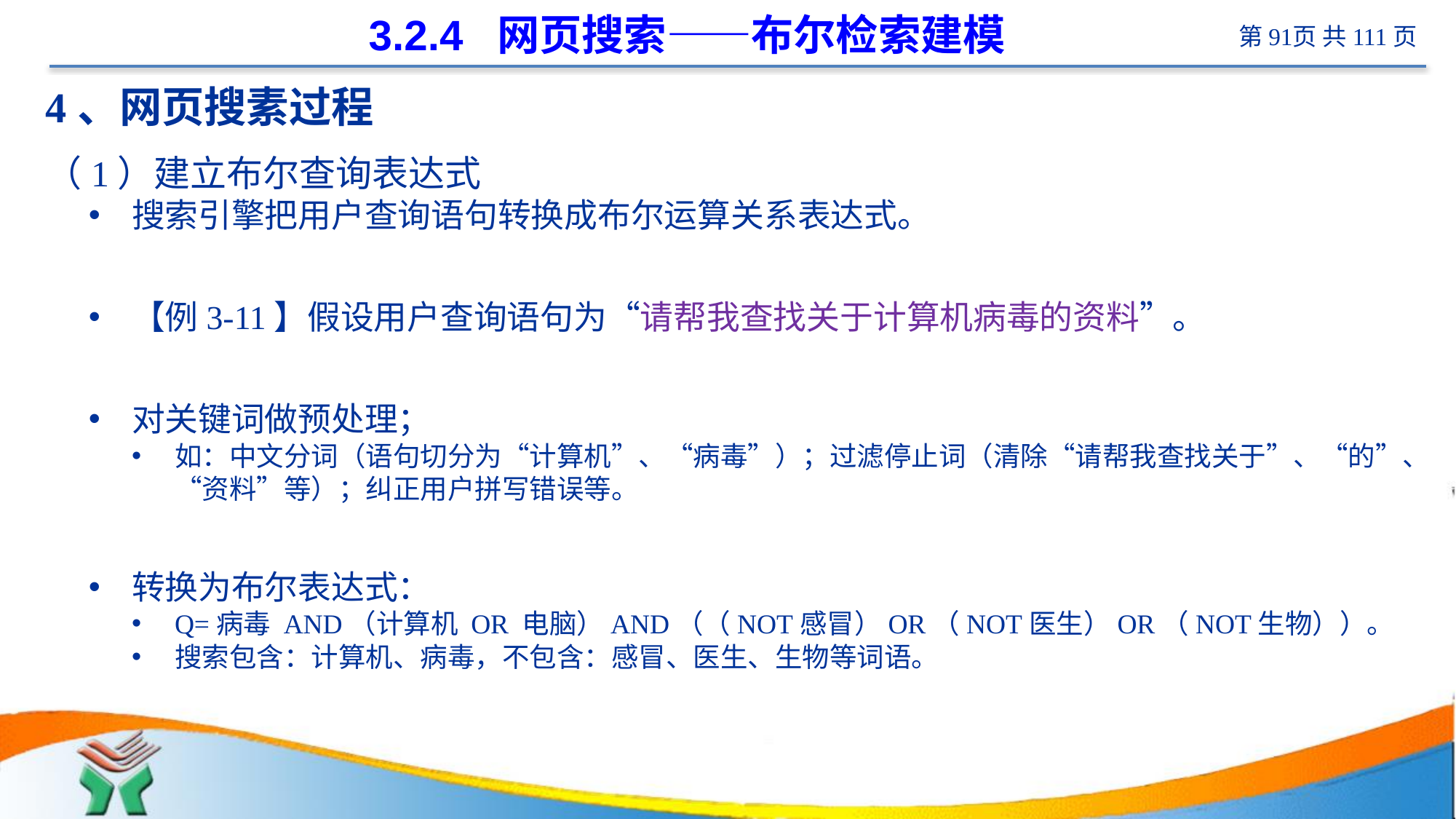

# 3.2.4  网页搜索——布尔检索建模
4、网页搜素过程

（1）建立布尔查询表达式
搜索引擎把用户查询语句转换成布尔运算关系表达式。

【例3-11】假设用户查询语句为“请帮我查找关于计算机病毒的资料”。

对关键词做预处理；
如：中文分词（语句切分为“计算机”、“病毒”）；过滤停止词（清除“请帮我查找关于”、“的”、“资料”等）；纠正用户拼写错误等。

转换为布尔表达式：
Q=病毒 AND（计算机 OR 电脑）AND（（NOT感冒）OR（NOT医生）OR（NOT生物））。
搜索包含：计算机、病毒，不包含：感冒、医生、生物等词语。